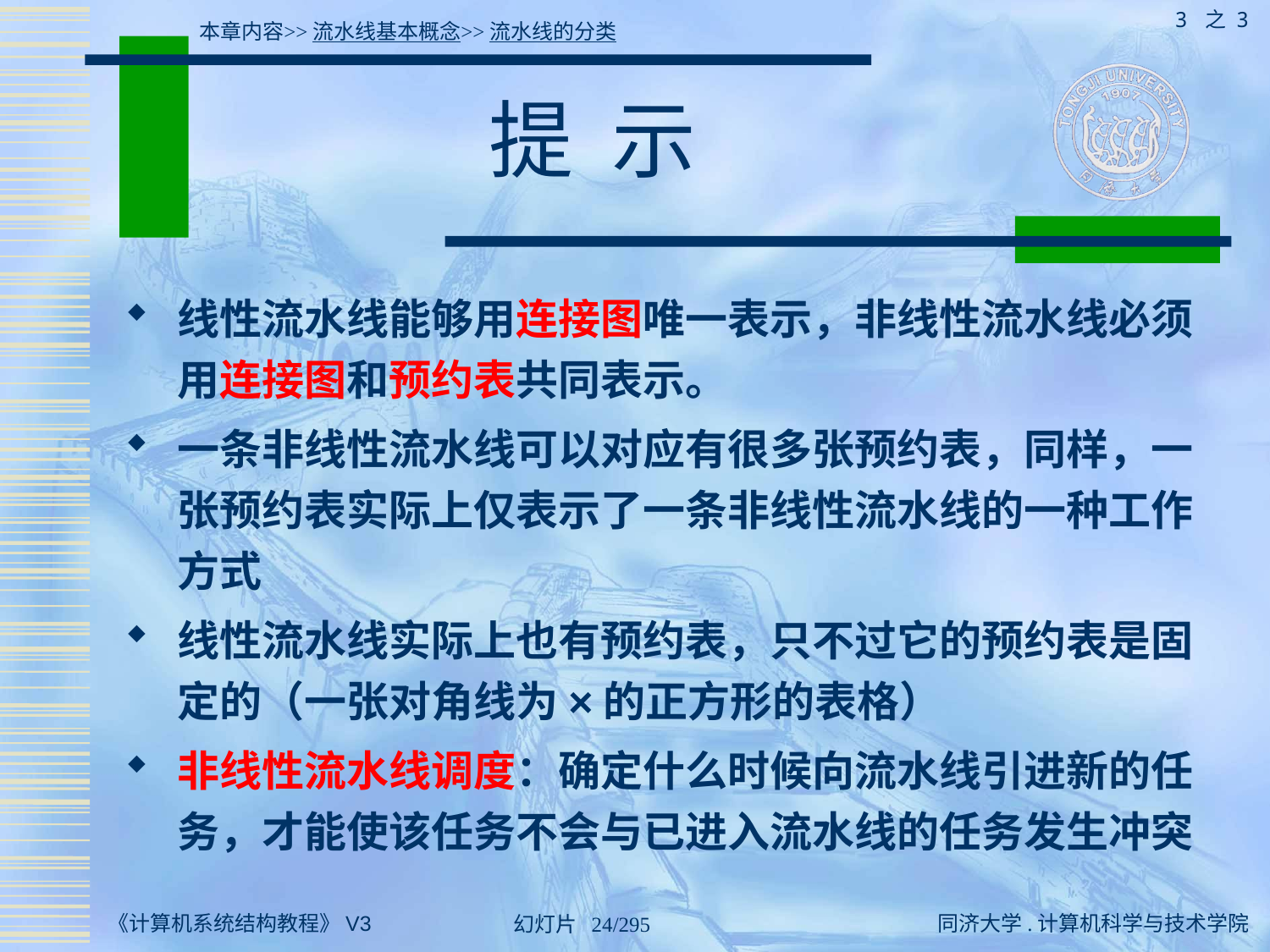

3 之 3
本章内容>>流水线基本概念>>流水线的分类
# 提  示
线性流水线能够用连接图唯一表示，非线性流水线必须用连接图和预约表共同表示。
一条非线性流水线可以对应有很多张预约表，同样，一张预约表实际上仅表示了一条非线性流水线的一种工作方式
线性流水线实际上也有预约表，只不过它的预约表是固定的（一张对角线为×的正方形的表格）
非线性流水线调度：确定什么时候向流水线引进新的任务，才能使该任务不会与已进入流水线的任务发生冲突